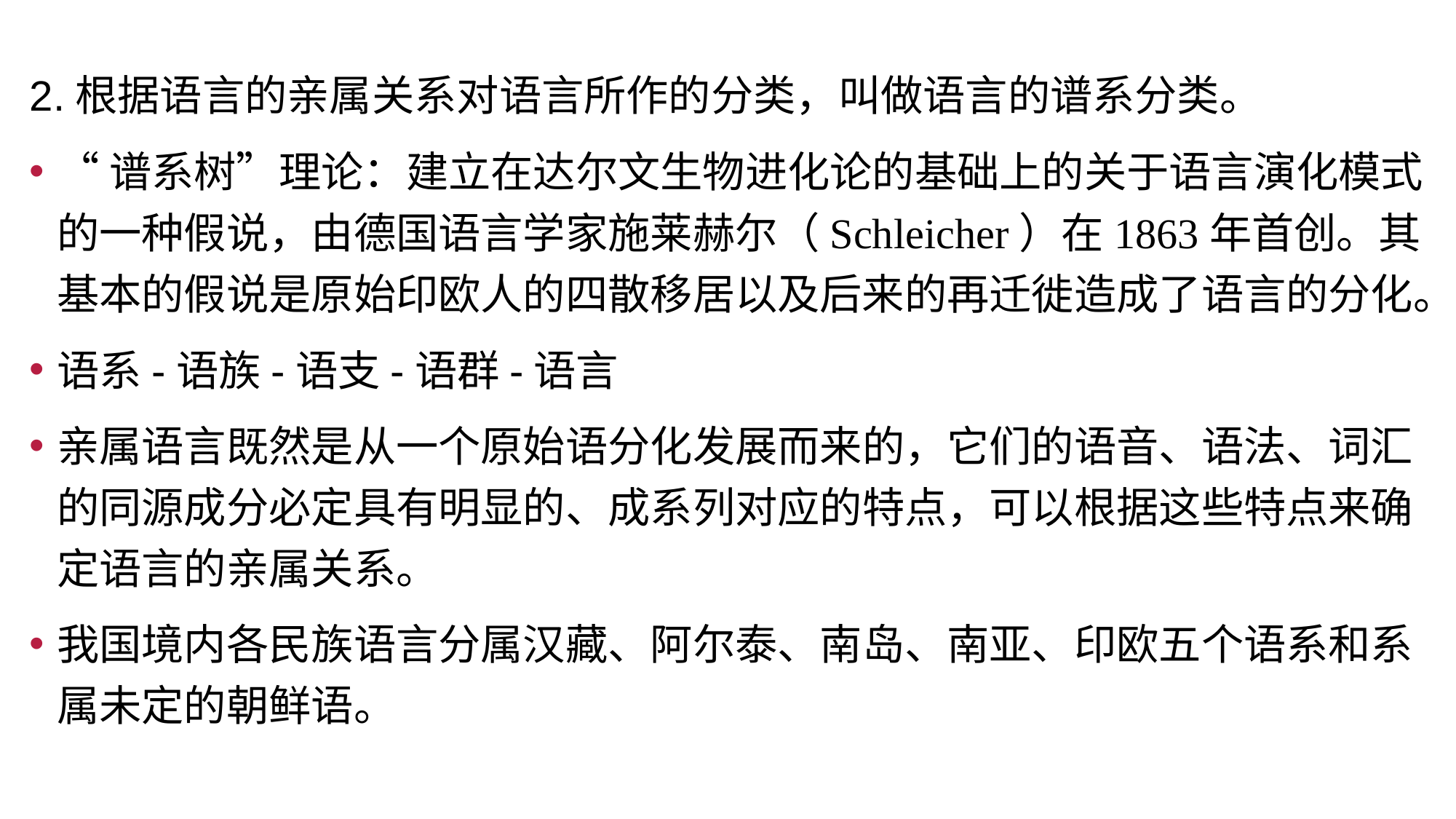

2.根据语言的亲属关系对语言所作的分类，叫做语言的谱系分类。
“谱系树”理论：建立在达尔文生物进化论的基础上的关于语言演化模式的一种假说，由德国语言学家施莱赫尔（Schleicher）在1863年首创。其基本的假说是原始印欧人的四散移居以及后来的再迁徙造成了语言的分化。
语系-语族-语支-语群-语言
亲属语言既然是从一个原始语分化发展而来的，它们的语音、语法、词汇的同源成分必定具有明显的、成系列对应的特点，可以根据这些特点来确定语言的亲属关系。
我国境内各民族语言分属汉藏、阿尔泰、南岛、南亚、印欧五个语系和系属未定的朝鲜语。